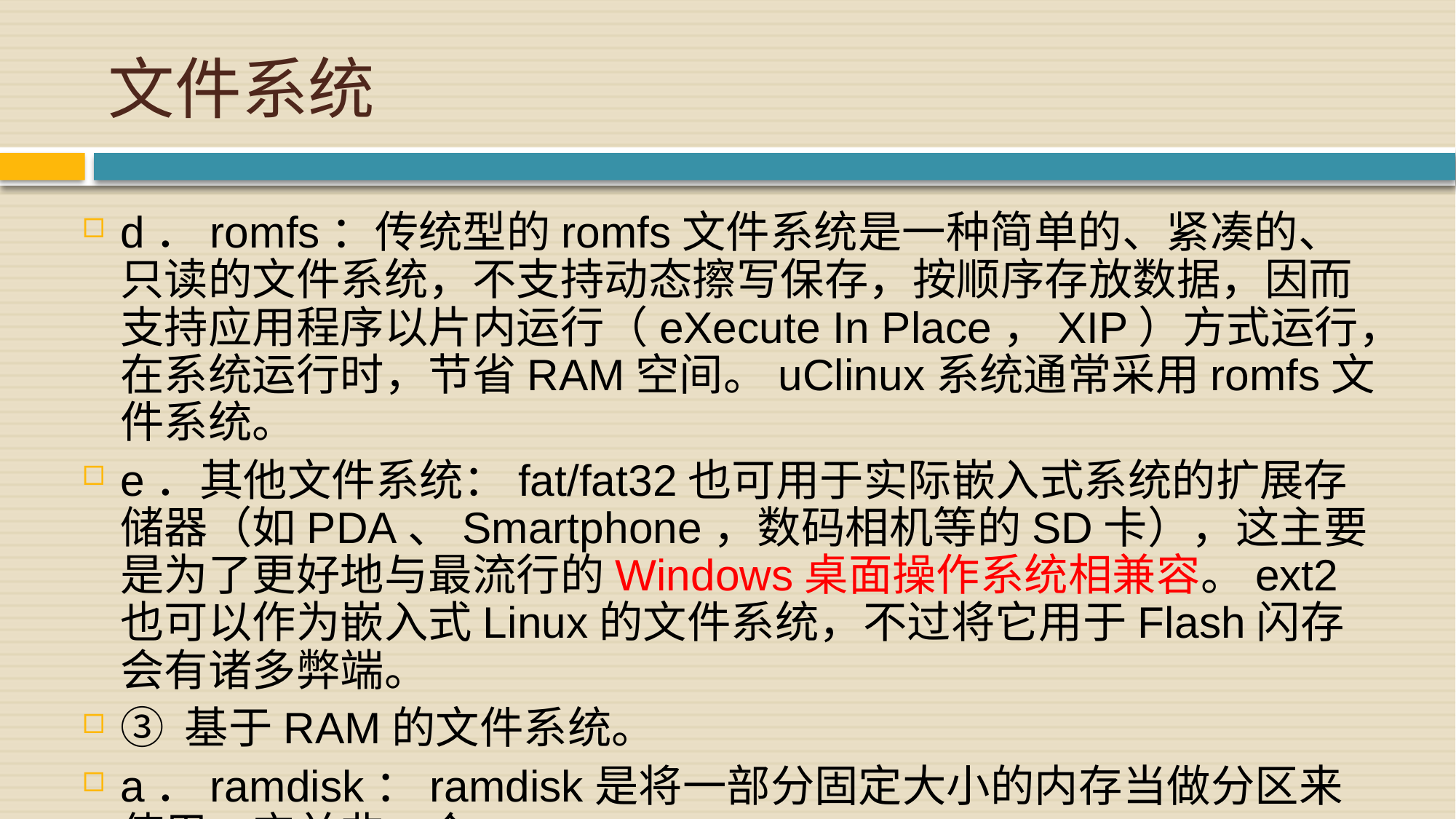

# 文件系统
d．romfs：传统型的romfs文件系统是一种简单的、紧凑的、只读的文件系统，不支持动态擦写保存，按顺序存放数据，因而支持应用程序以片内运行（eXecute In Place，XIP）方式运行，在系统运行时，节省RAM空间。uClinux系统通常采用romfs文件系统。
e．其他文件系统：fat/fat32也可用于实际嵌入式系统的扩展存储器（如PDA、Smartphone，数码相机等的SD卡），这主要是为了更好地与最流行的Windows桌面操作系统相兼容。ext2也可以作为嵌入式Linux的文件系统，不过将它用于Flash闪存会有诸多弊端。
③ 基于RAM的文件系统。
a．ramdisk：ramdisk是将一部分固定大小的内存当做分区来使用。它并非一个